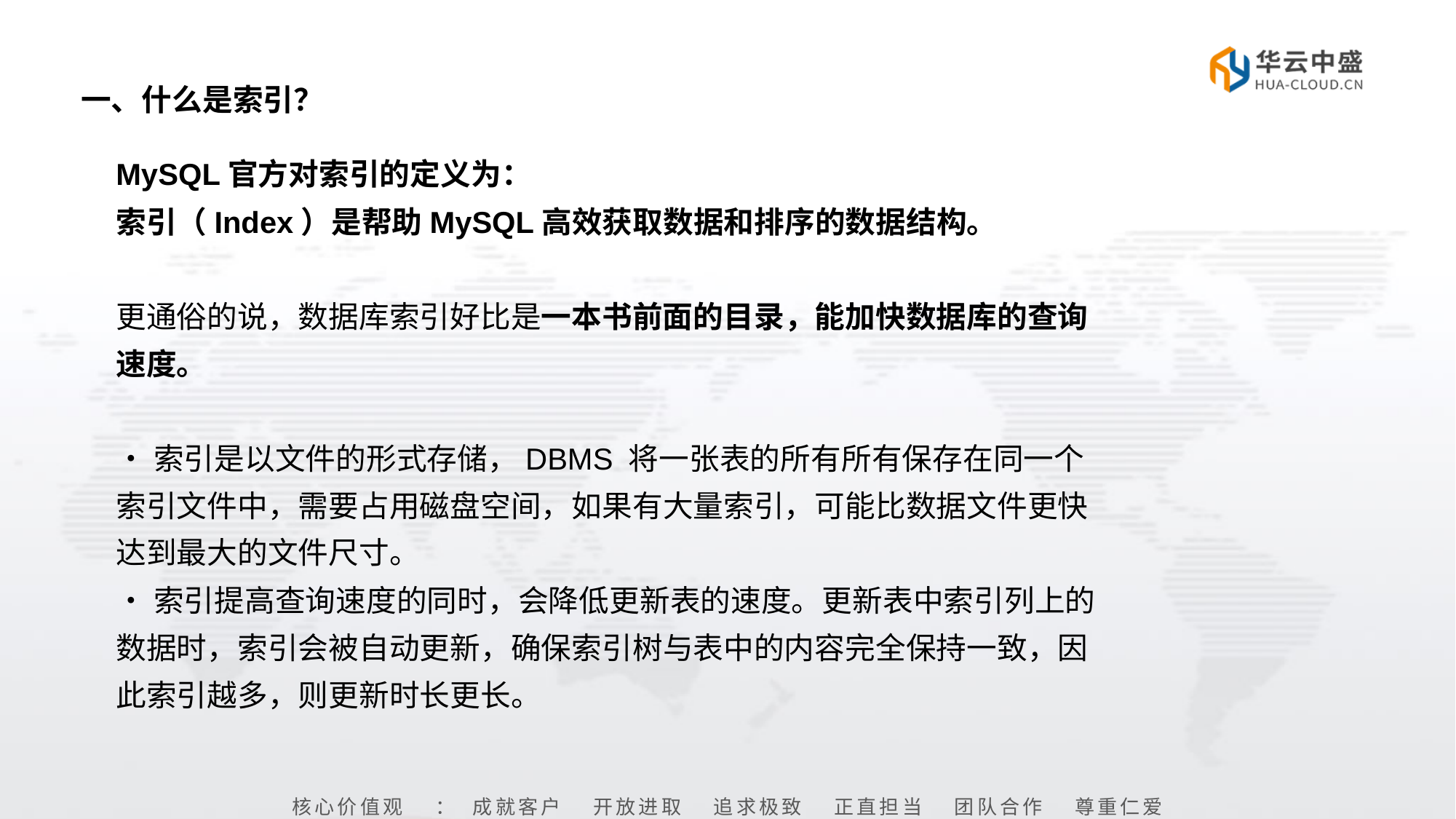

# 一、什么是索引？
MySQL官方对索引的定义为：
索引（Index）是帮助MySQL高效获取数据和排序的数据结构。

更通俗的说，数据库索引好比是一本书前面的目录，能加快数据库的查询速度。

•索引是以文件的形式存储，DBMS 将一张表的所有所有保存在同一个索引文件中，需要占用磁盘空间，如果有大量索引，可能比数据文件更快达到最大的文件尺寸。
•索引提高查询速度的同时，会降低更新表的速度。更新表中索引列上的数据时，索引会被自动更新，确保索引树与表中的内容完全保持一致，因此索引越多，则更新时长更长。